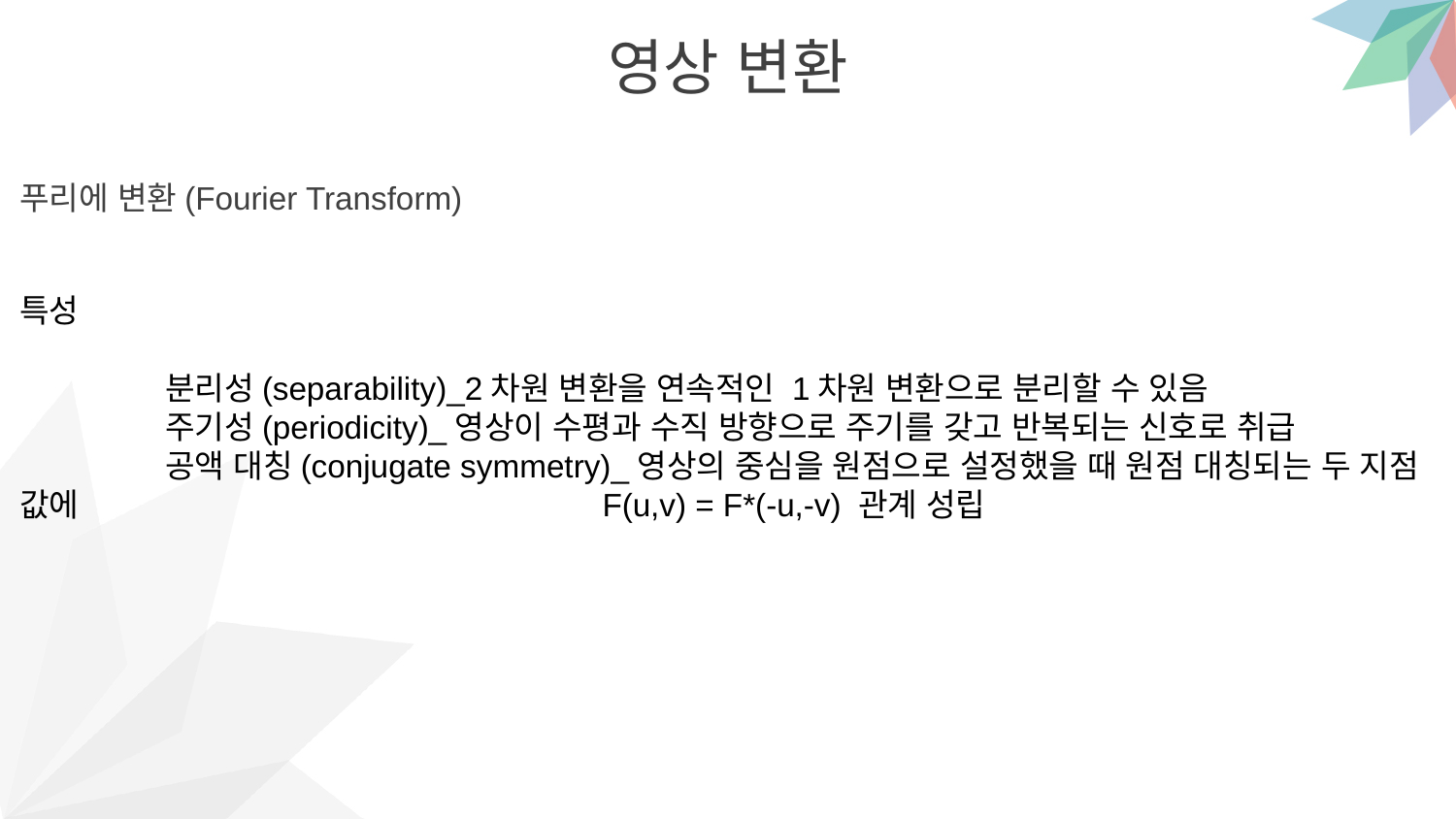

영상 변환
푸리에 변환(Fourier Transform)
특성

	분리성(separability)_2차원 변환을 연속적인 1차원 변환으로 분리할 수 있음
	주기성(periodicity)_영상이 수평과 수직 방향으로 주기를 갖고 반복되는 신호로 취급
	공액 대칭(conjugate symmetry)_영상의 중심을 원점으로 설정했을 때 원점 대칭되는 두 지점 값에 				F(u,v) = F*(-u,-v) 관계 성립